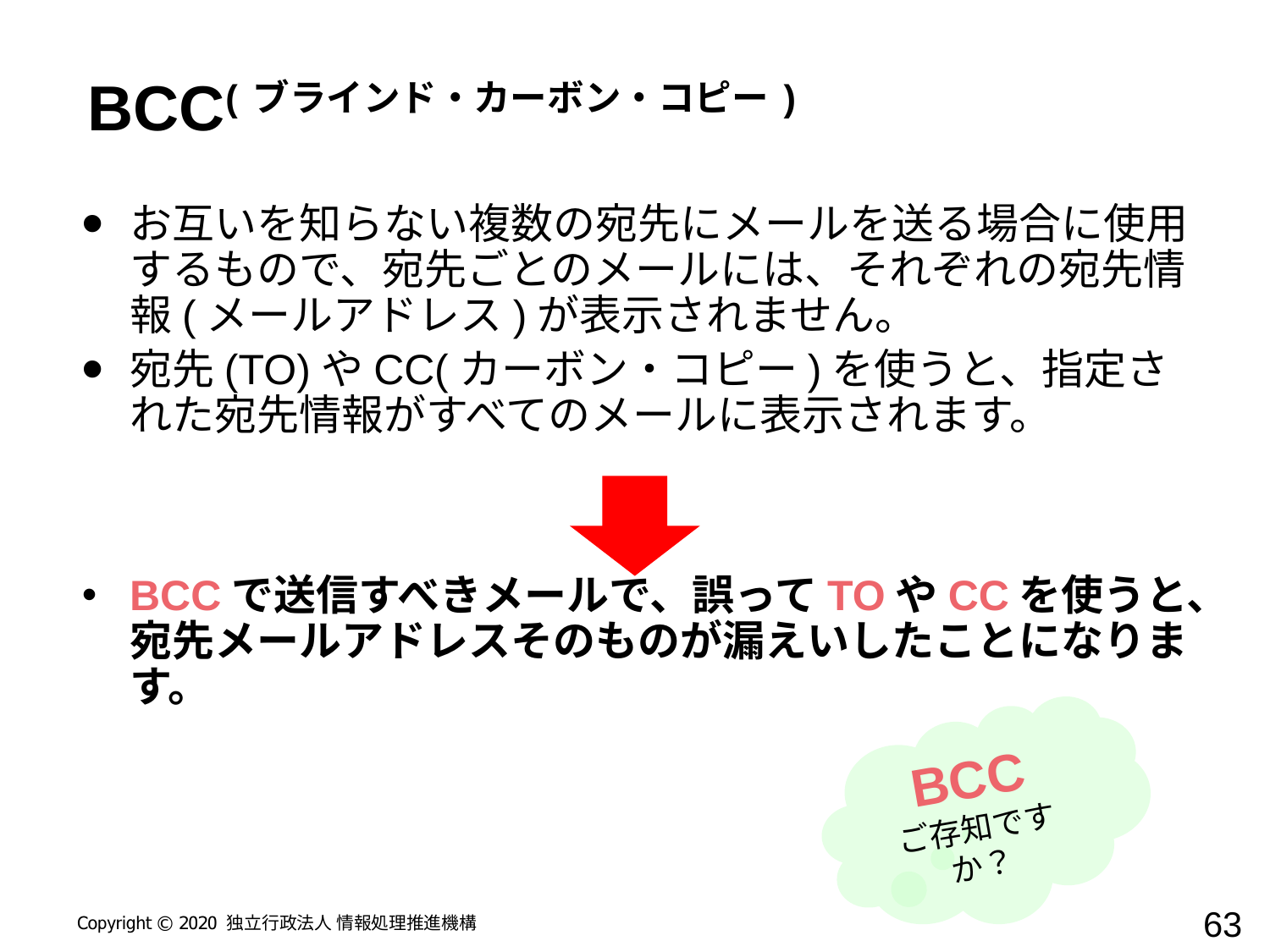

# BCC(ブラインド・カーボン・コピー)
お互いを知らない複数の宛先にメールを送る場合に使用するもので、宛先ごとのメールには、それぞれの宛先情報(メールアドレス)が表示されません。
宛先(TO)やCC(カーボン・コピー)を使うと、指定された宛先情報がすべてのメールに表示されます。

BCCで送信すべきメールで、誤ってTOやCCを使うと、宛先メールアドレスそのものが漏えいしたことになります。

BCC
ご存知ですか？